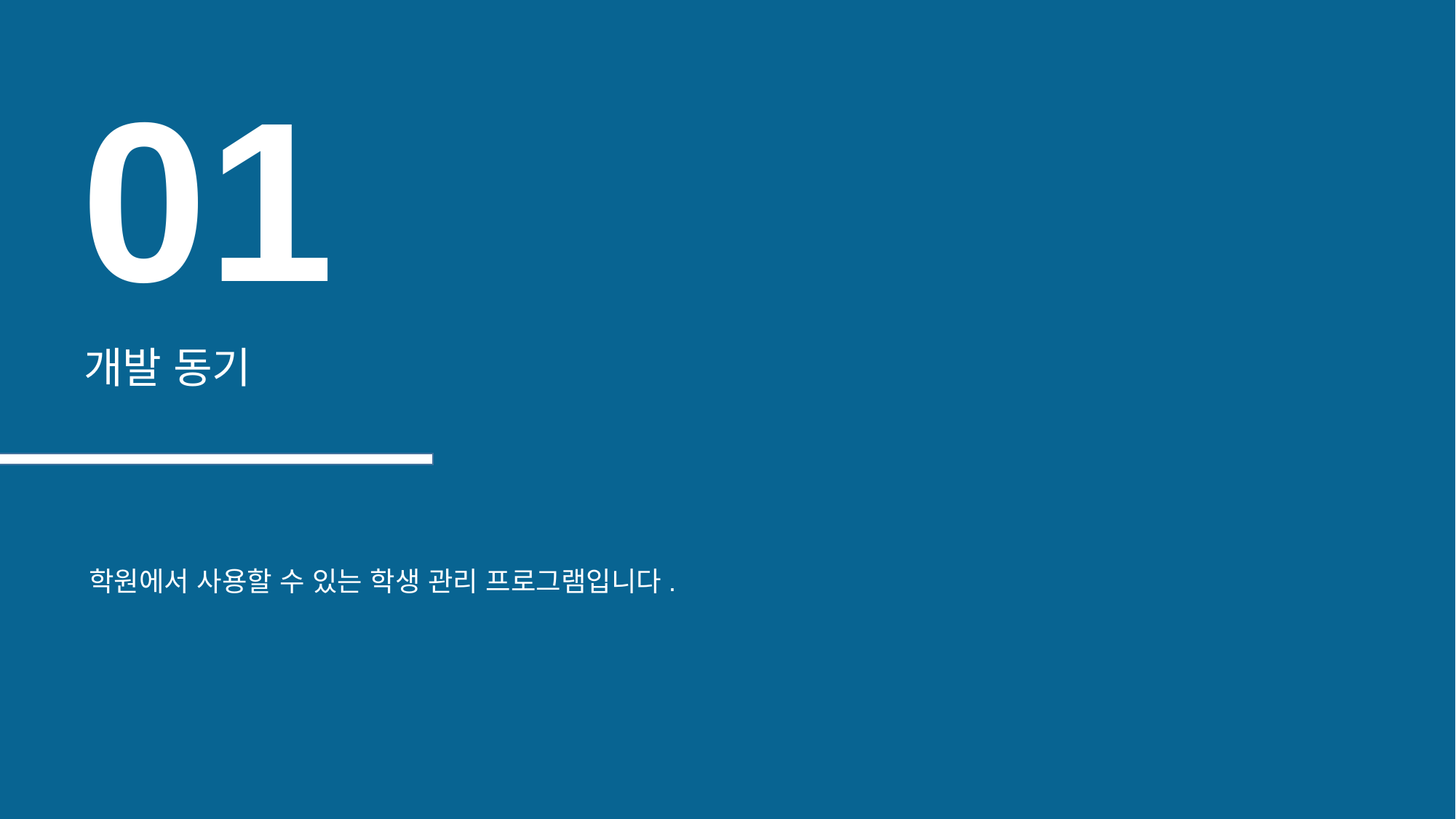

01
개발 동기

학원에서 사용할 수 있는 학생 관리 프로그램입니다.